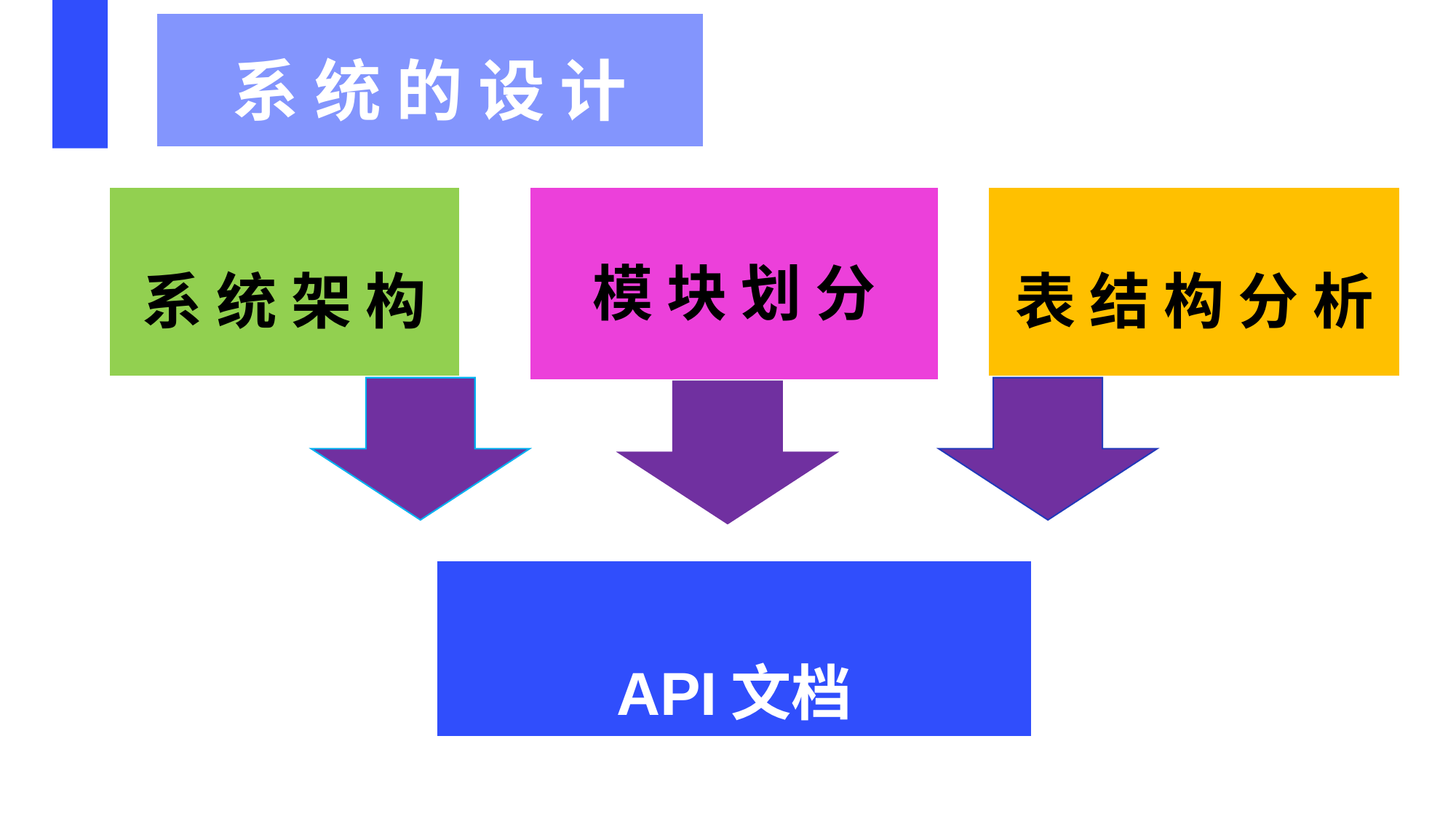

| 系 统 的 设 计 |
| --- |
| 系 统 架 构 |
| --- |
| 模 块 划 分 |
| --- |
| 表 结 构 分 析 |
| --- |

| API文档 |
| --- |